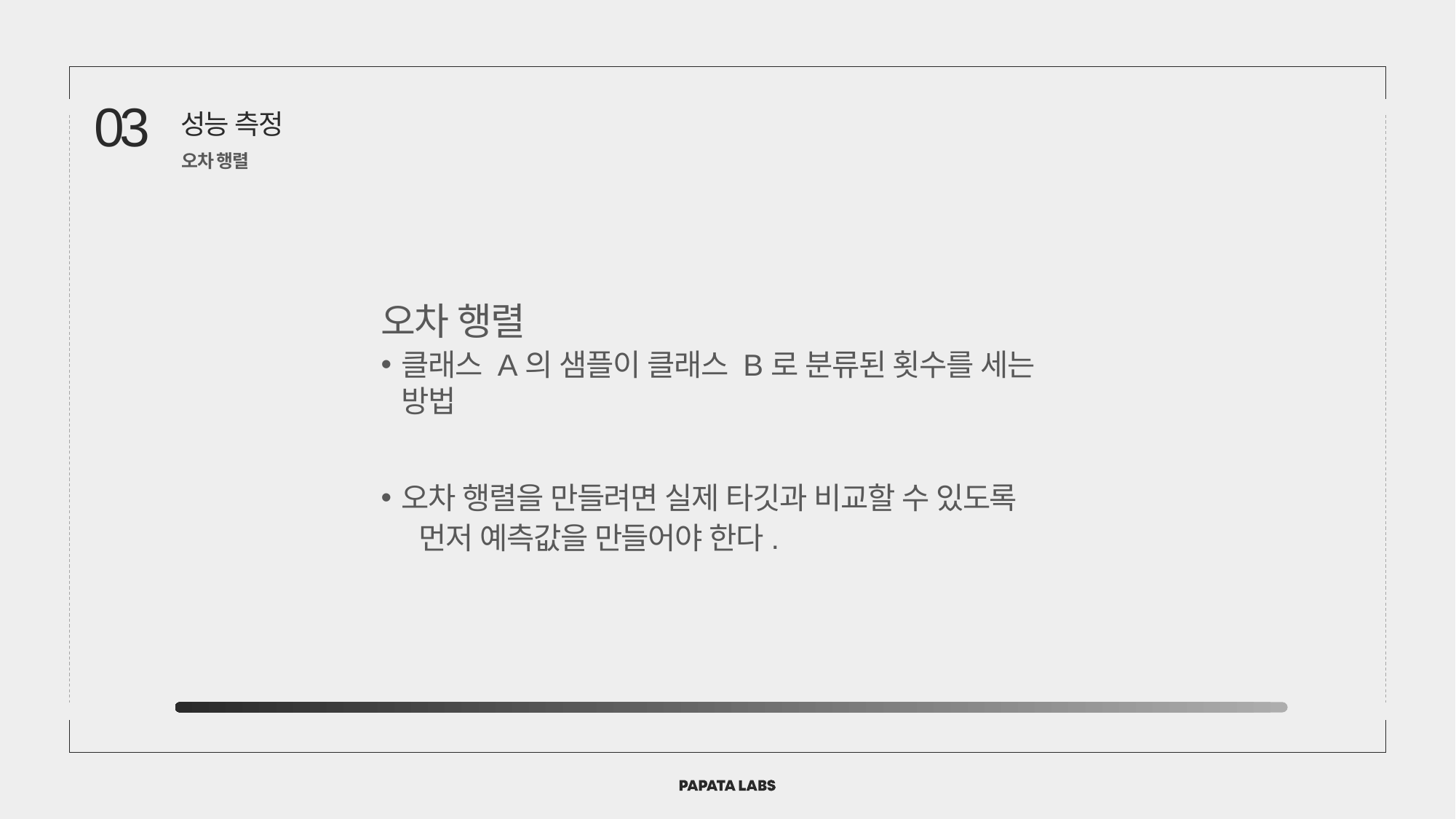

03
성능 측정
오차 행렬
오차 행렬
클래스 A의 샘플이 클래스 B로 분류된 횟수를 세는 방법

오차 행렬을 만들려면 실제 타깃과 비교할 수 있도록
    먼저 예측값을 만들어야 한다.